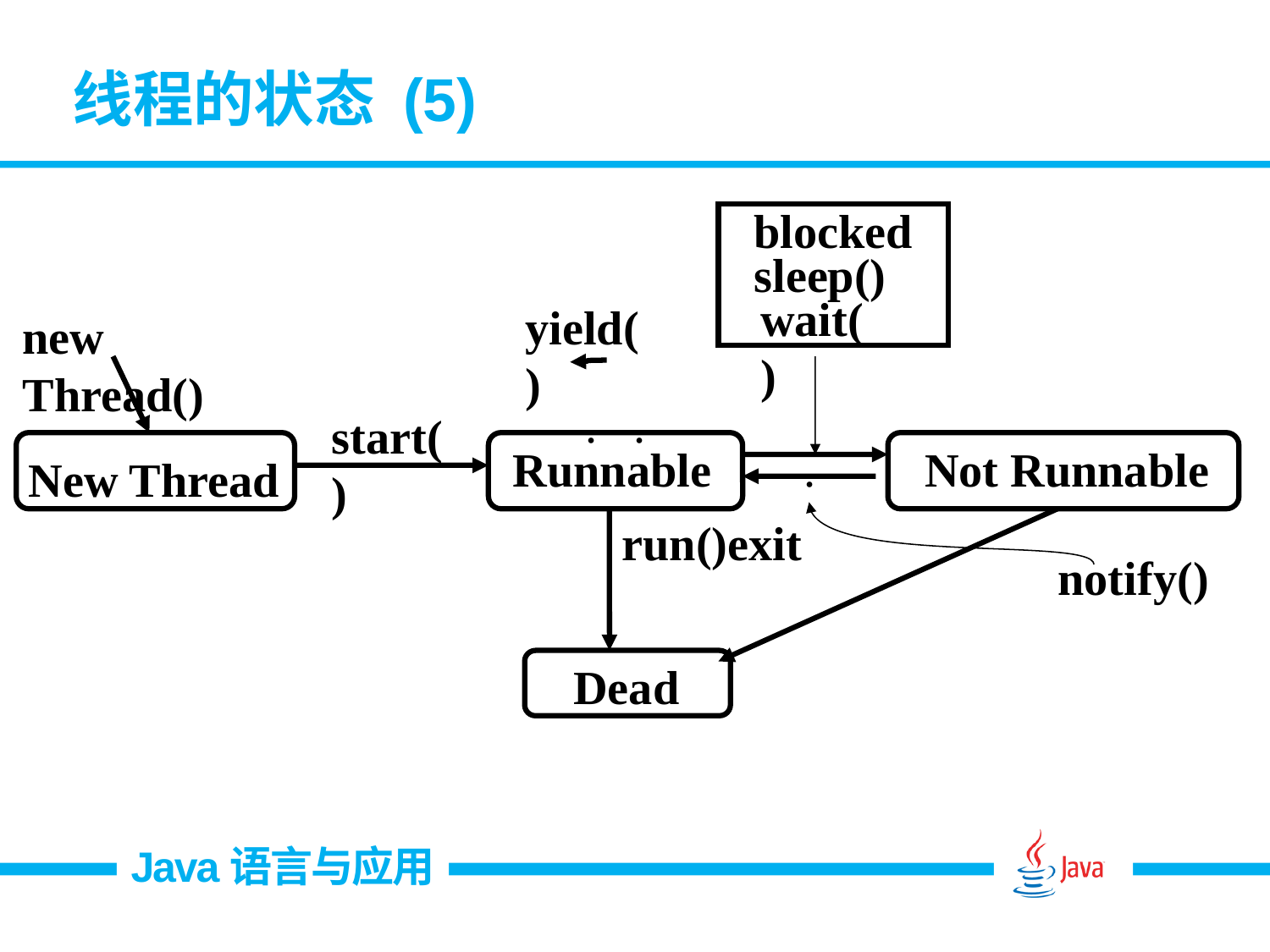

线程的状态 (5)

blocked

sleep()
wait()
yield()
new Thread()

.
.
start()

Runnable
.

Not Runnable
New Thread

run()exit

notify()

Dead